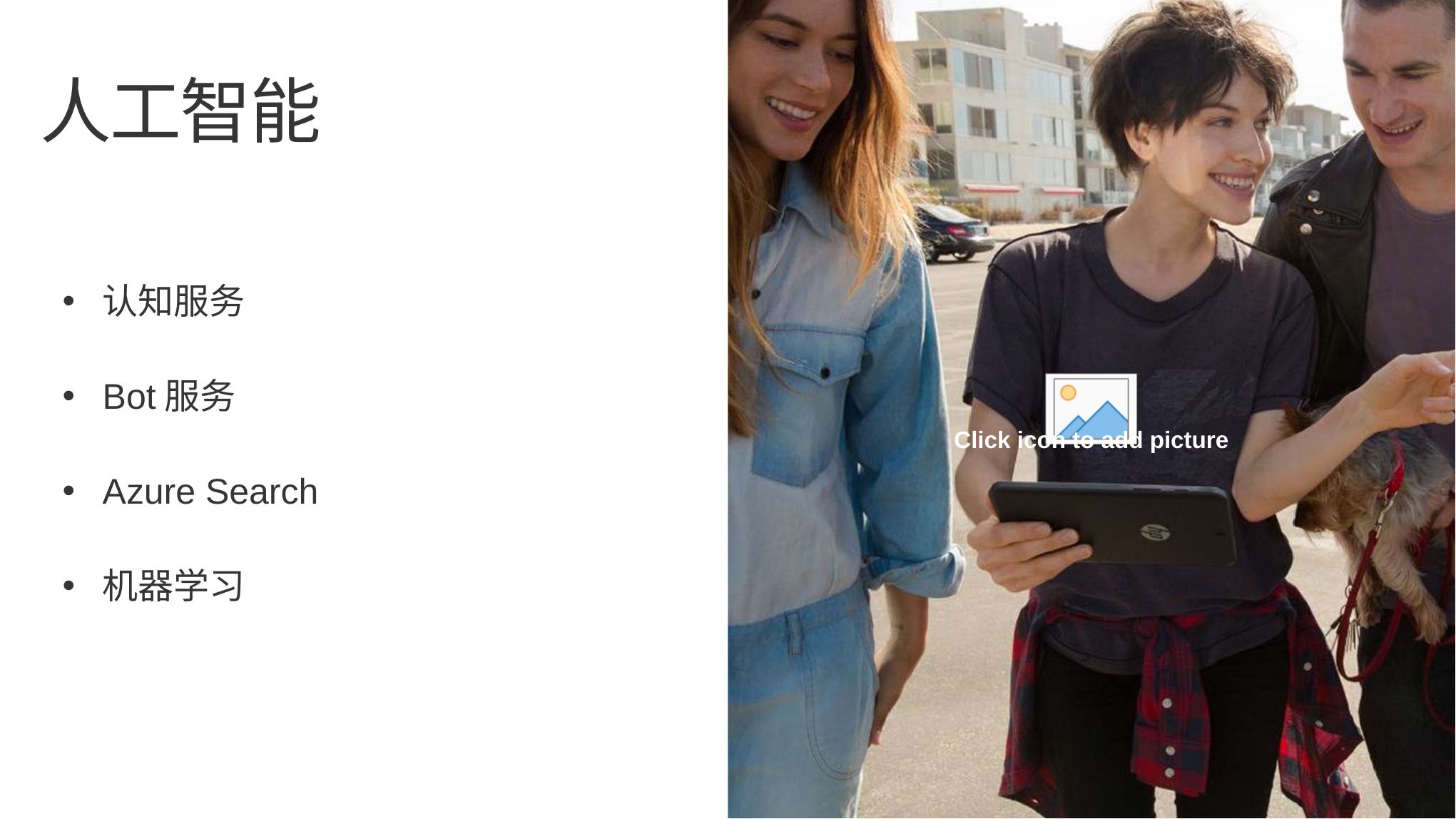

# 人工智能
认知服务

Bot服务

Azure Search

机器学习